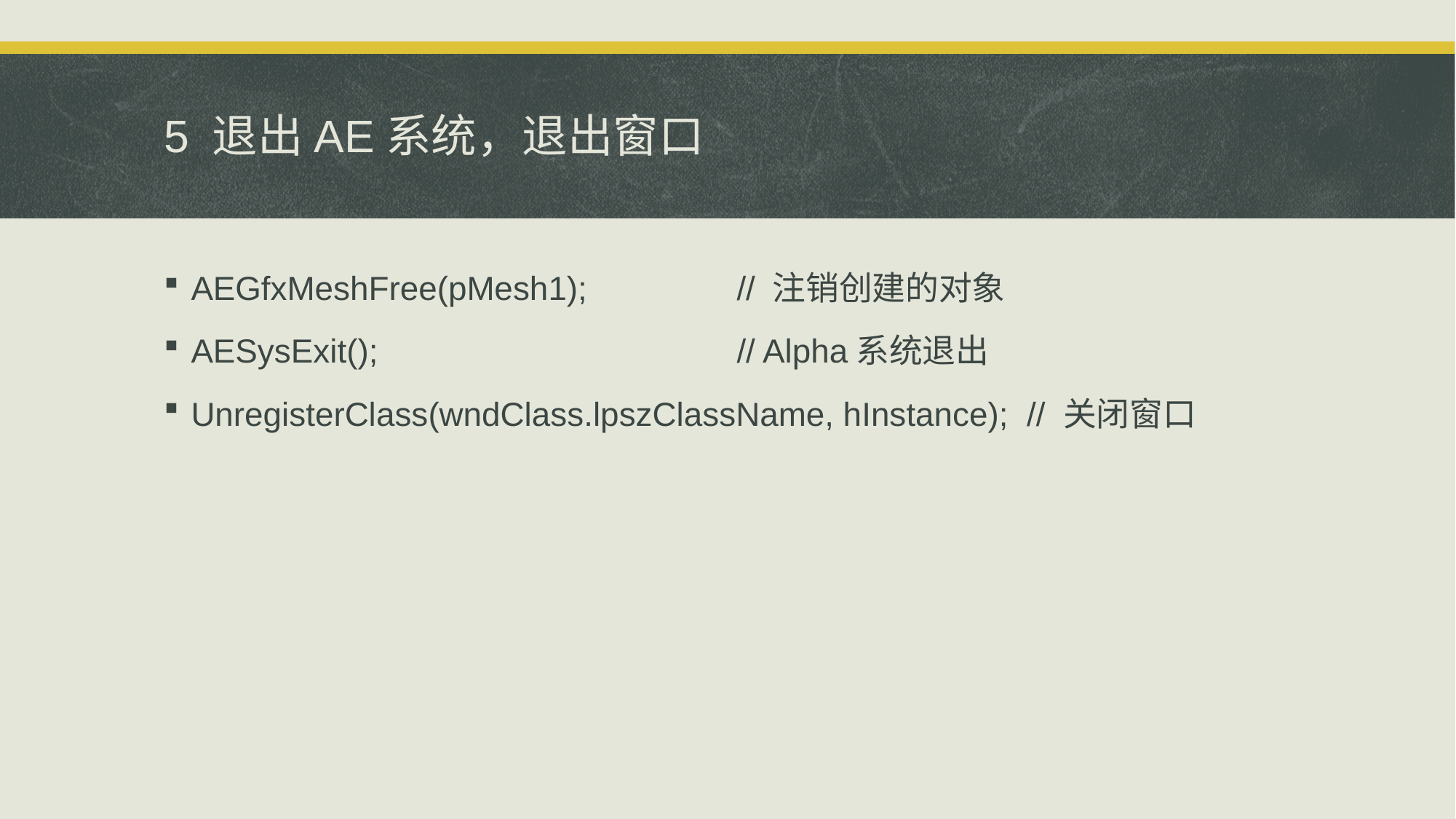

# 5 退出AE系统，退出窗口
AEGfxMeshFree(pMesh1);		// 注销创建的对象
AESysExit();				// Alpha系统退出
UnregisterClass(wndClass.lpszClassName, hInstance);  // 关闭窗口